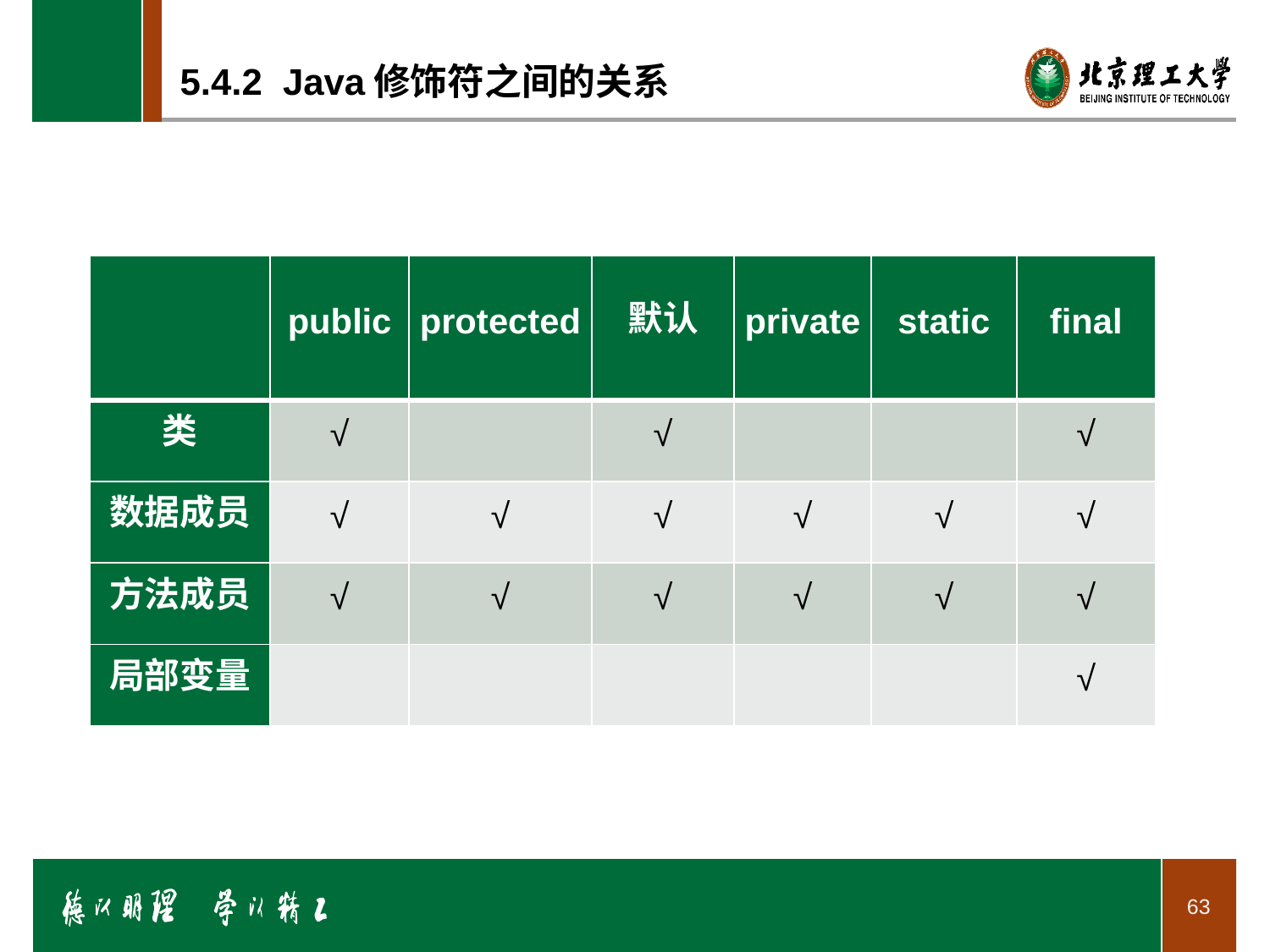

# 5.4.2  Java修饰符之间的关系
|  | public | protected | 默认 | private | static | final |
| --- | --- | --- | --- | --- | --- | --- |
| 类 | √ |  | √ |  |  | √ |
| 数据成员 | √ | √ | √ | √ | √ | √ |
| 方法成员 | √ | √ | √ | √ | √ | √ |
| 局部变量 |  |  |  |  |  | √ |